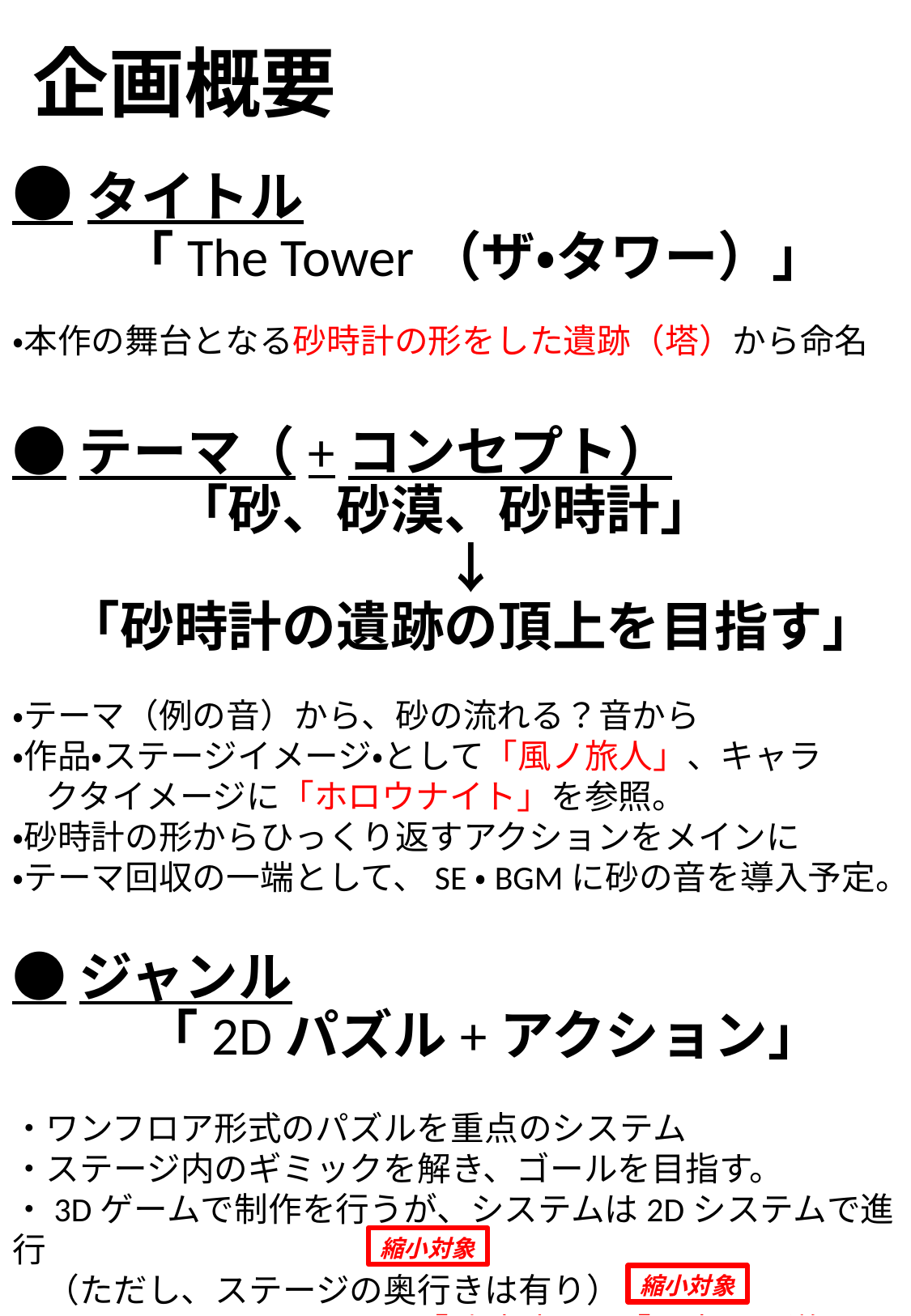

# 企画概要
●タイトル
　　「The Tower（ザ・タワー）」

・本作の舞台となる砂時計の形をした遺跡（塔）から命名

●テーマ（+コンセプト）
　　　「砂、砂漠、砂時計」
　　　　　　　　↓
　「砂時計の遺跡の頂上を目指す」

・テーマ（例の音）から、砂の流れる？音から
・作品・ステージイメージ・として「風ノ旅人」、キャラ
　クタイメージに「ホロウナイト」を参照。
・砂時計の形からひっくり返すアクションをメインに
・テーマ回収の一端として、SE・BGMに砂の音を導入予定。

●ジャンル
　　  「2Dパズル+アクション」

・ワンフロア形式のパズルを重点のシステム
・ステージ内のギミックを解き、ゴールを目指す。
・3Dゲームで制作を行うが、システムは2Dシステムで進行
　（ただし、ステージの奥行きは有り）
・肝となるシステムとして「砂時計」と「昼夜」を導入。
縮小対象
縮小対象